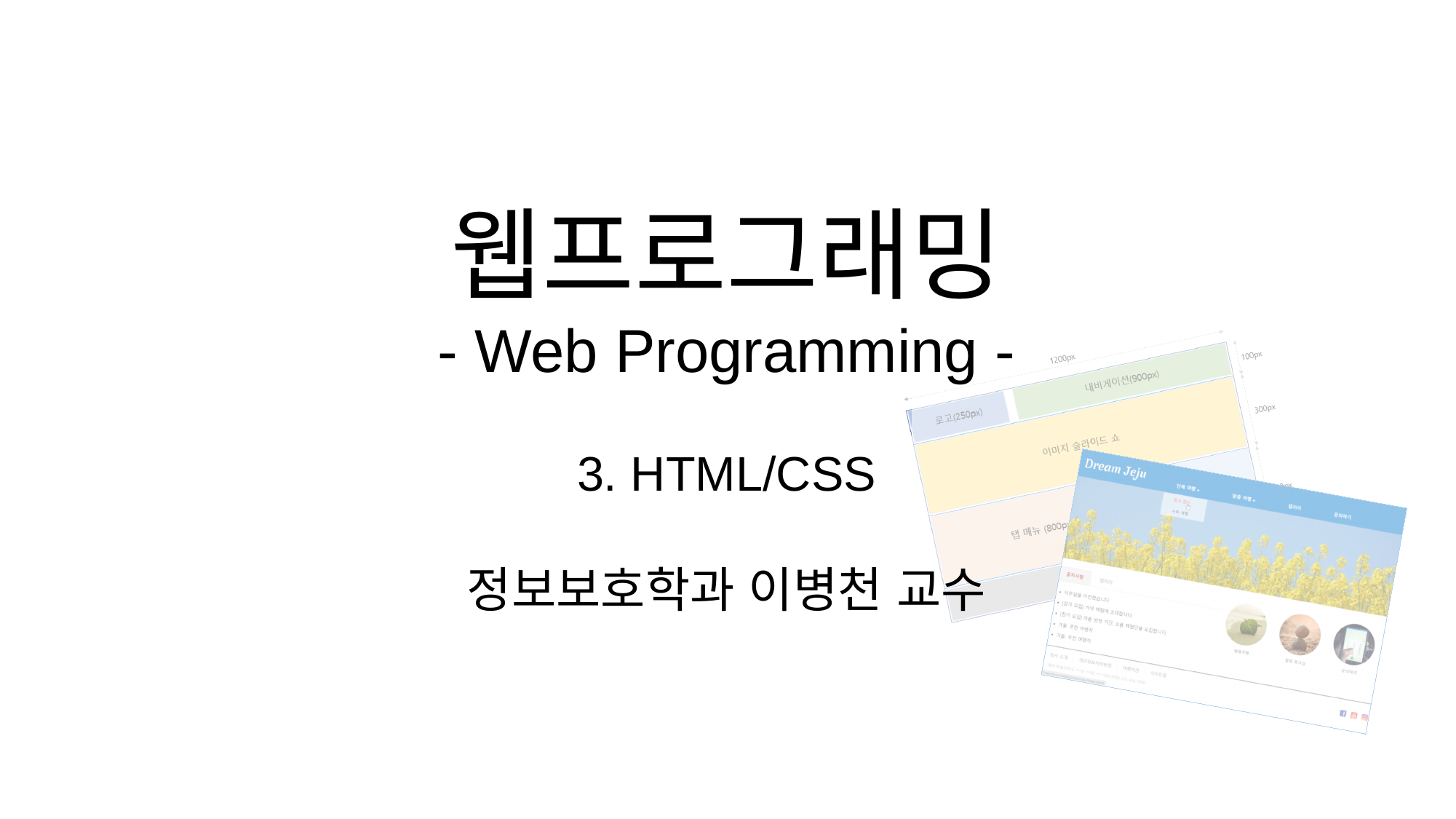

웹프로그래밍
- Web Programming -

3. HTML/CSS

정보보호학과 이병천 교수